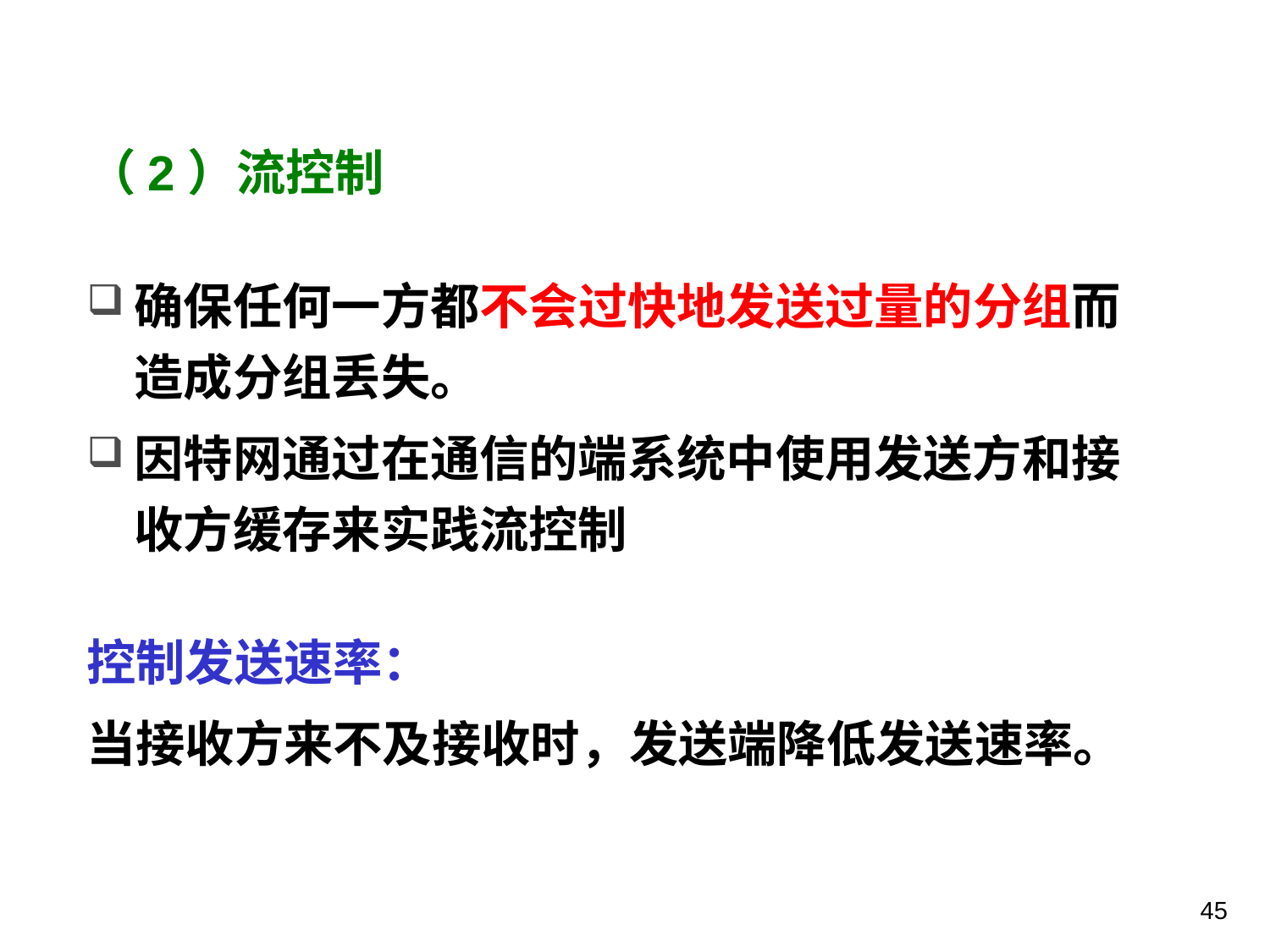

# （2）流控制
确保任何一方都不会过快地发送过量的分组而造成分组丢失。
因特网通过在通信的端系统中使用发送方和接收方缓存来实践流控制

控制发送速率：
当接收方来不及接收时，发送端降低发送速率。
45